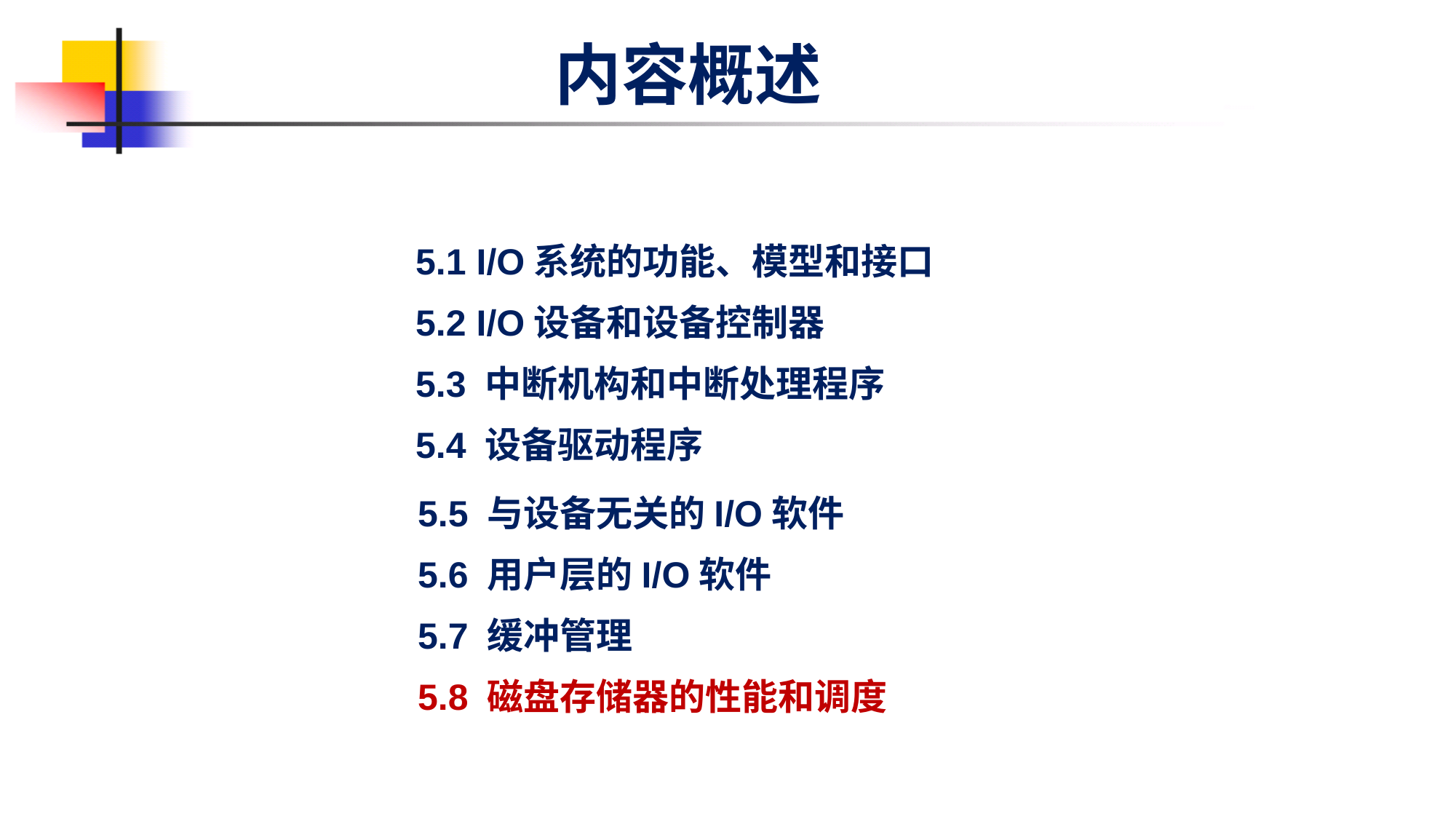

内容概述
5.1 I/O系统的功能、模型和接口
5.2 I/O设备和设备控制器
5.3 中断机构和中断处理程序
5.4 设备驱动程序
5.5 与设备无关的I/O软件
5.6 用户层的I/O软件
5.7 缓冲管理
5.8 磁盘存储器的性能和调度